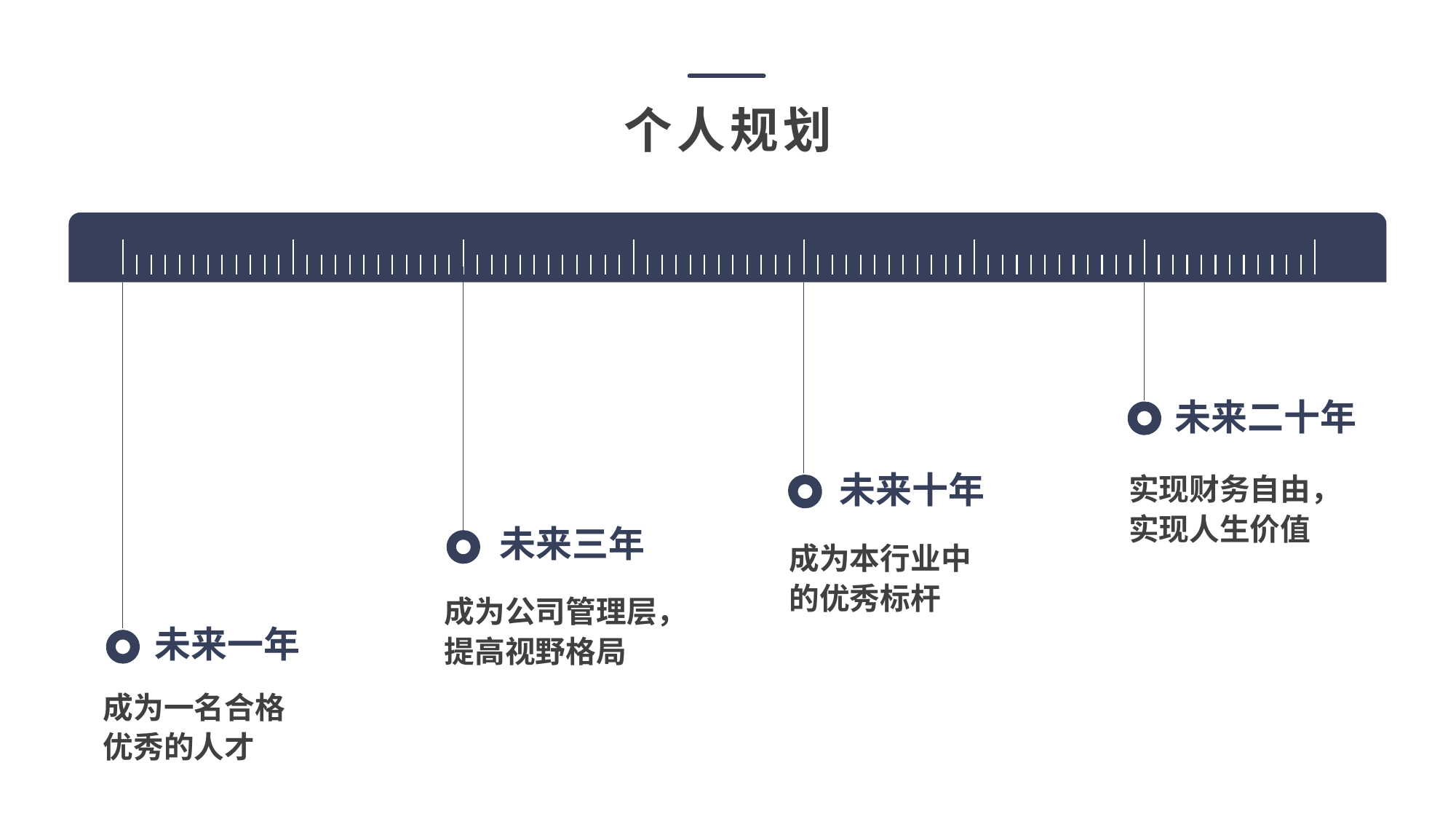

个人规划

未来二十年

实现财务自由，实现人生价值
未来十年

未来三年
成为本行业中的优秀标杆

成为公司管理层，提高视野格局
未来一年

成为一名合格优秀的人才